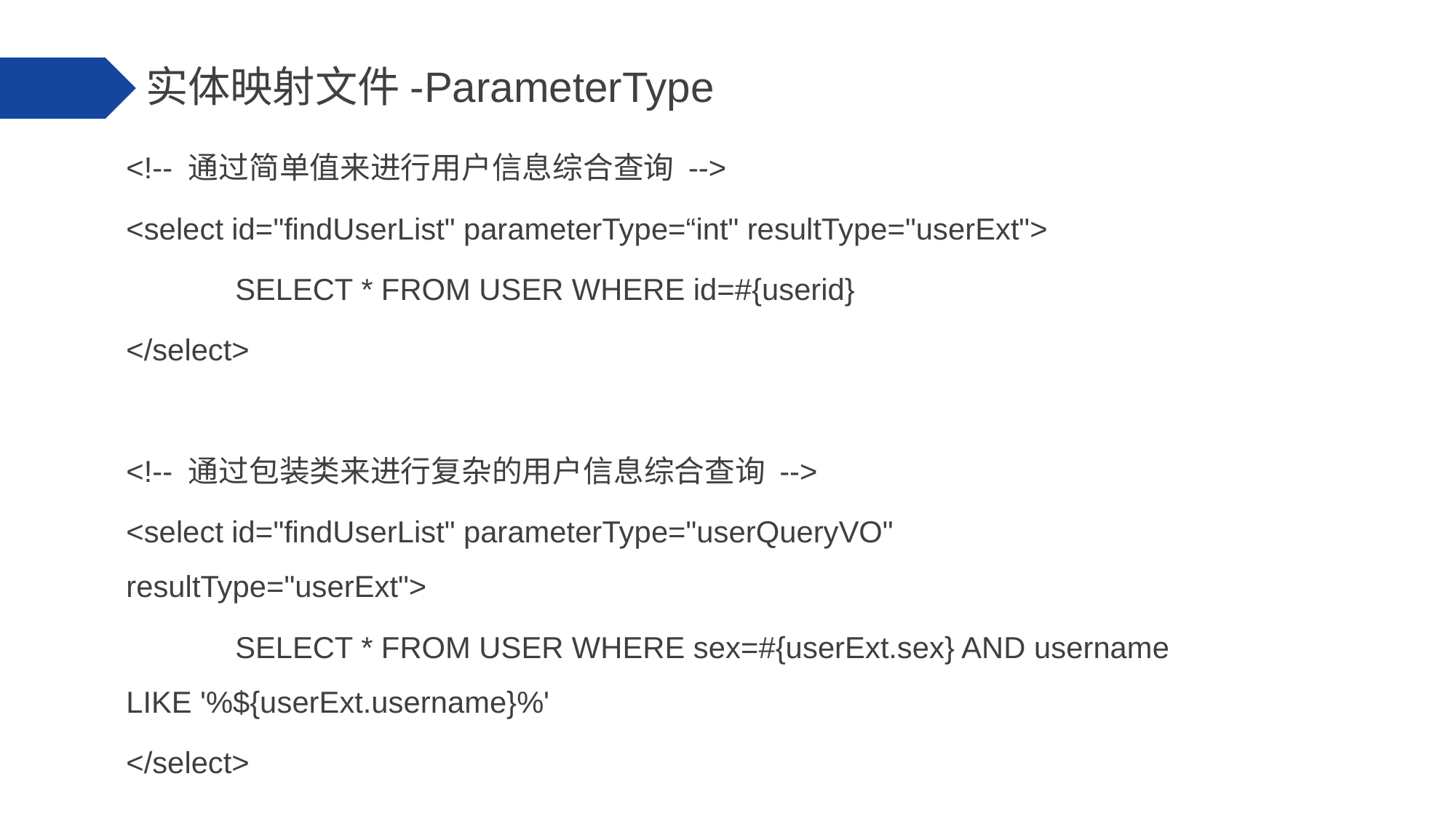

实体映射文件-ParameterType
<!-- 通过简单值来进行用户信息综合查询 -->
<select id="findUserList" parameterType=“int" resultType="userExt">
	SELECT * FROM USER WHERE id=#{userid}
</select>

<!-- 通过包装类来进行复杂的用户信息综合查询 -->
<select id="findUserList" parameterType="userQueryVO" resultType="userExt">
	SELECT * FROM USER WHERE sex=#{userExt.sex} AND username LIKE '%${userExt.username}%'
</select>